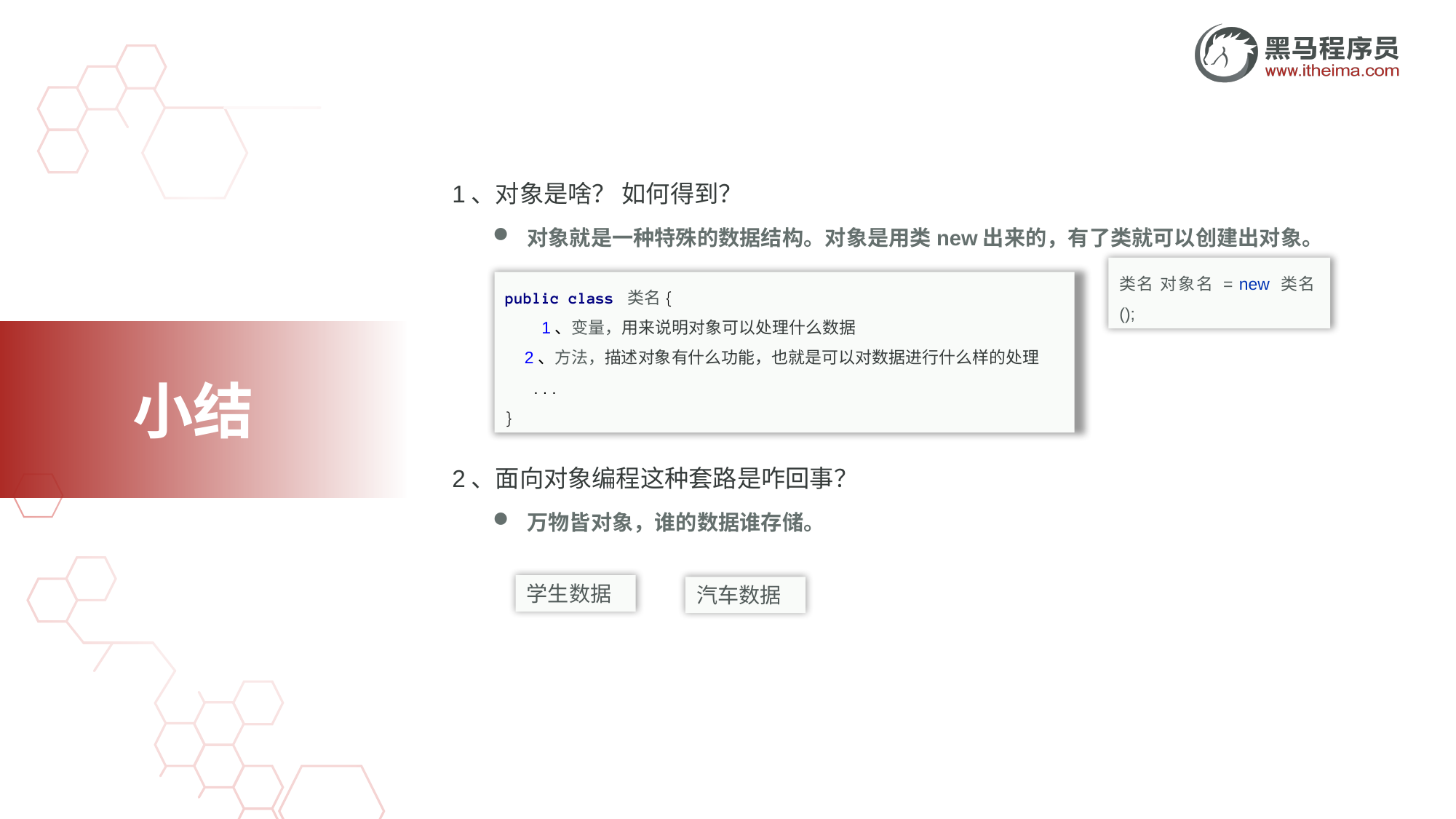

1、对象是啥？ 如何得到？
对象就是一种特殊的数据结构。对象是用类new出来的，有了类就可以创建出对象。

2、面向对象编程这种套路是咋回事？
万物皆对象，谁的数据谁存储。

public class 类名{
    1、变量，用来说明对象可以处理什么数据
    2、方法，描述对象有什么功能，也就是可以对数据进行什么样的处理
      ...
}
类名 对象名 = new 类名();
学生数据
汽车数据